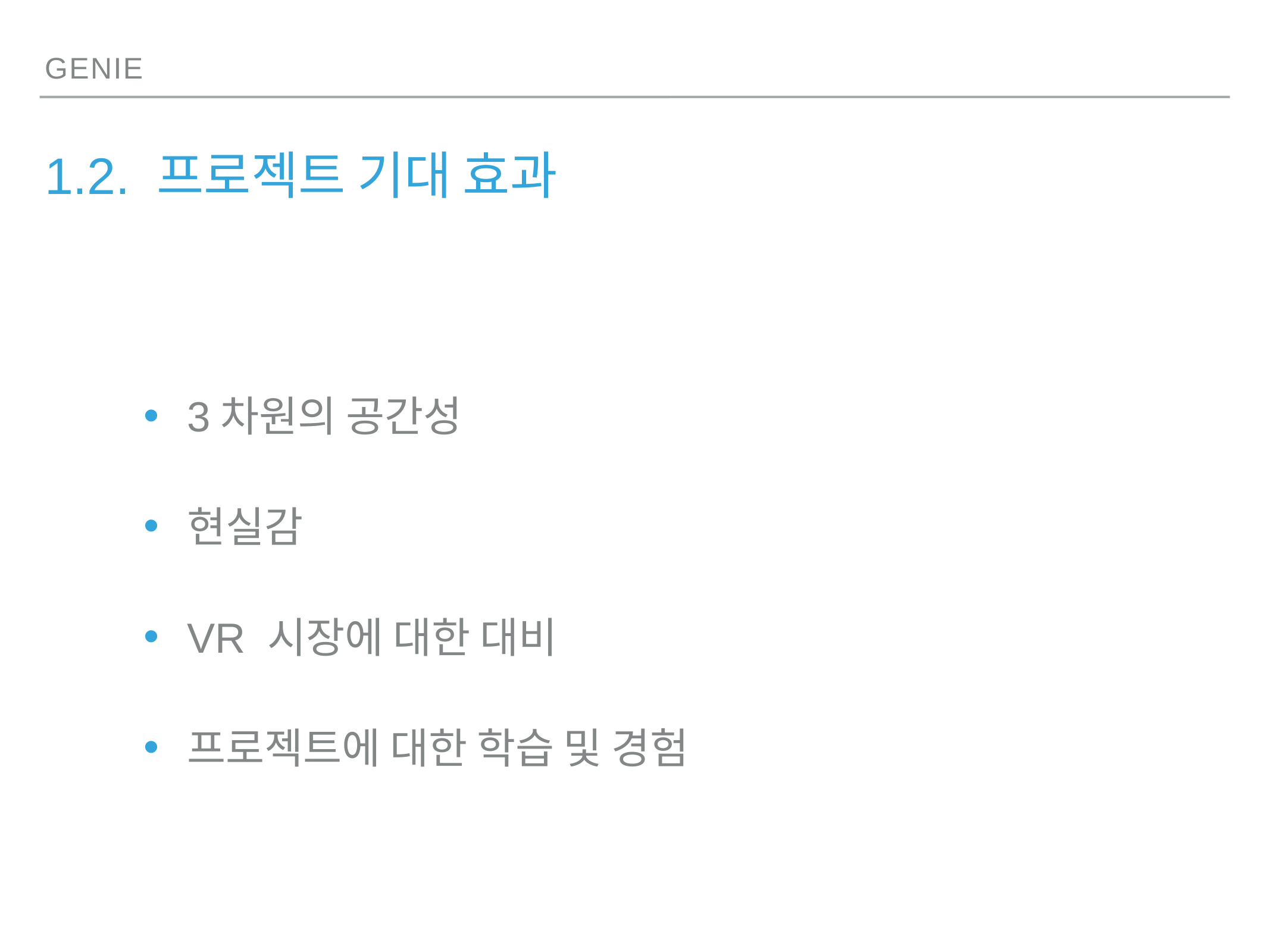

Genie
# 1.2. 프로젝트 기대 효과
3차원의 공간성
현실감
VR 시장에 대한 대비
프로젝트에 대한 학습 및 경험